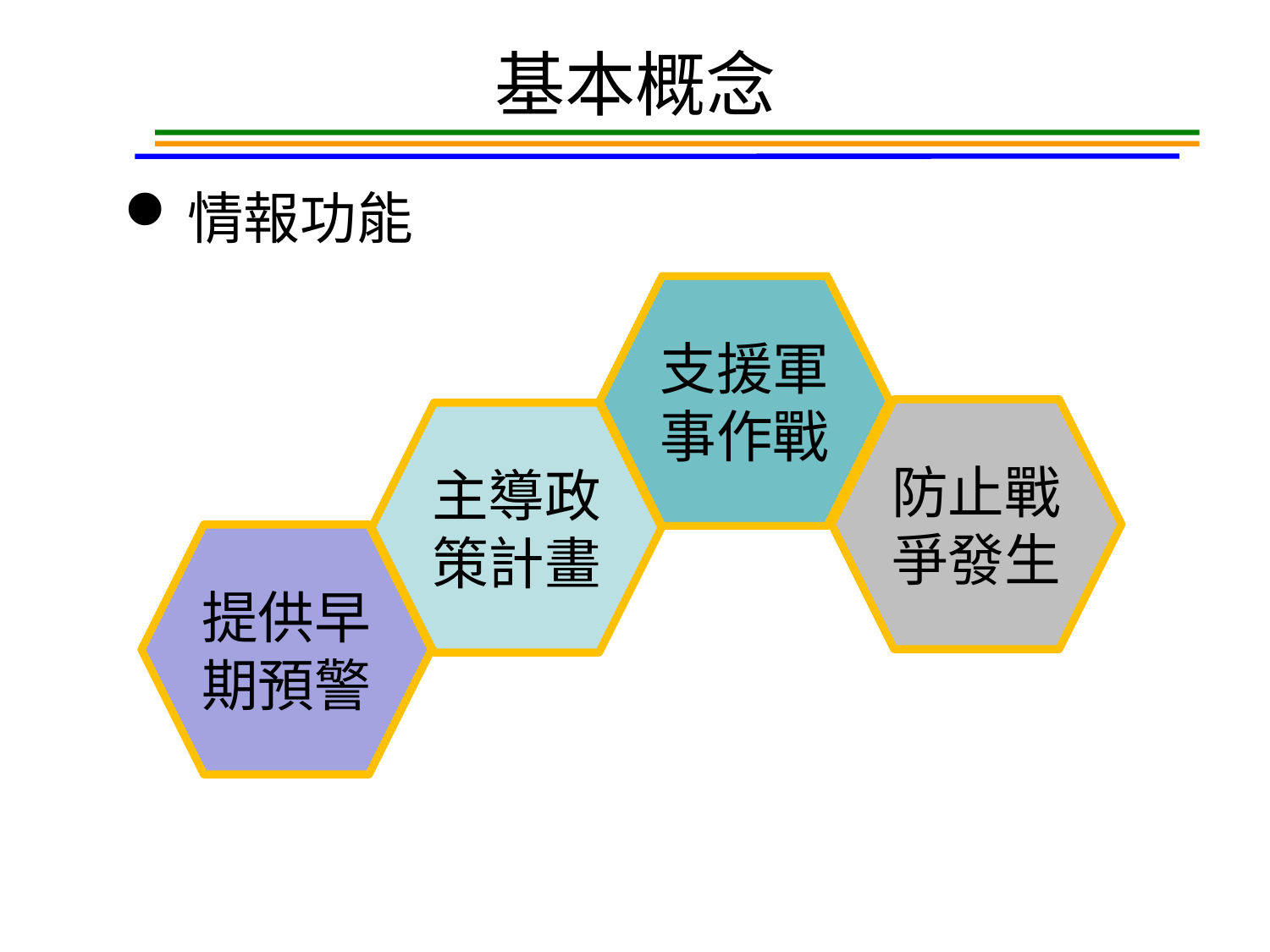

# 基本概念
情報功能

支援軍事作戰
防止戰爭發生
主導政策計畫
提供早期預警